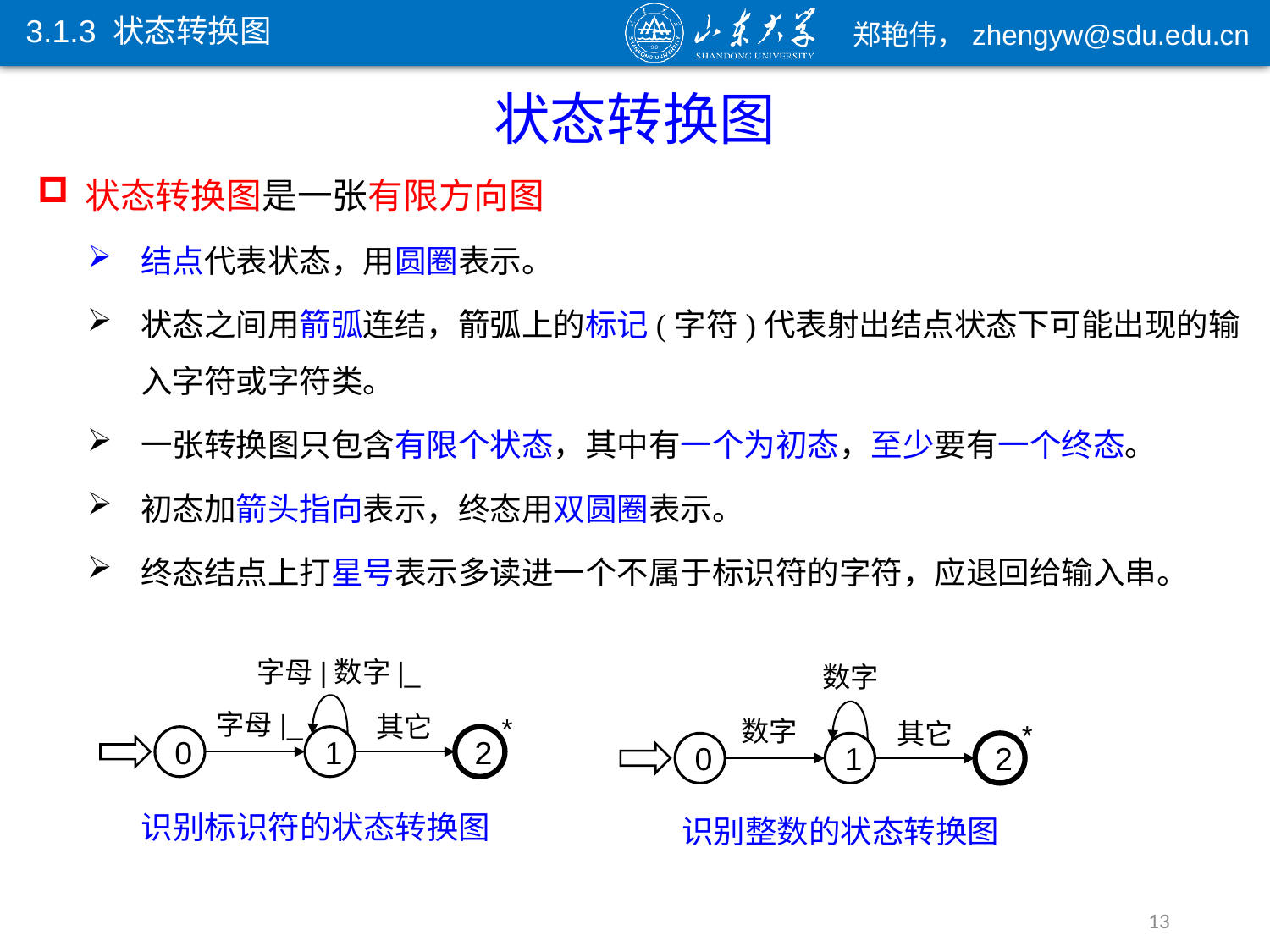

3.1.3 状态转换图
状态转换图
状态转换图是一张有限方向图
结点代表状态，用圆圈表示。
状态之间用箭弧连结，箭弧上的标记(字符)代表射出结点状态下可能出现的输入字符或字符类。
一张转换图只包含有限个状态，其中有一个为初态，至少要有一个终态。
初态加箭头指向表示，终态用双圆圈表示。
终态结点上打星号表示多读进一个不属于标识符的字符，应退回给输入串。
字母|数字|_
数字
字母|_
其它
*
数字
其它
*
0
1
2
0
1
2

识别标识符的状态转换图
识别整数的状态转换图
13